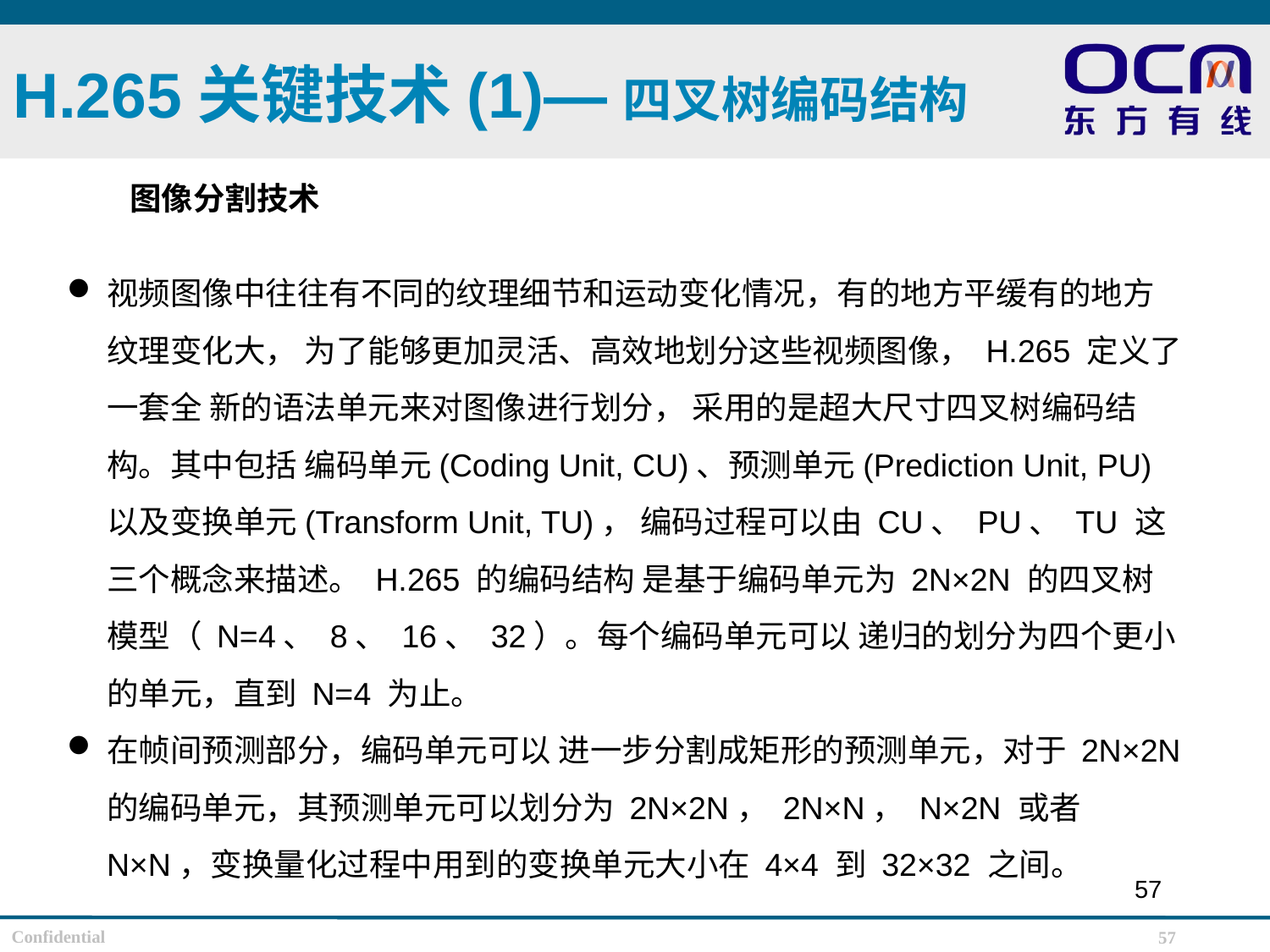

# H.265关键技术(1)—四叉树编码结构
图像分割技术
视频图像中往往有不同的纹理细节和运动变化情况，有的地方平缓有的地方 纹理变化大， 为了能够更加灵活、高效地划分这些视频图像， H.265 定义了一套全 新的语法单元来对图像进行划分， 采用的是超大尺寸四叉树编码结构。其中包括 编码单元(Coding Unit, CU)、预测单元(Prediction Unit, PU)以及变换单元(Transform Unit, TU)， 编码过程可以由 CU、 PU、 TU 这三个概念来描述。 H.265 的编码结构 是基于编码单元为 2N×2N 的四叉树模型（ N=4、 8、 16、 32）。每个编码单元可以 递归的划分为四个更小的单元，直到 N=4 为止。
在帧间预测部分，编码单元可以 进一步分割成矩形的预测单元，对于 2N×2N 的编码单元，其预测单元可以划分为 2N×2N， 2N×N， N×2N 或者 N×N，变换量化过程中用到的变换单元大小在 4×4 到 32×32 之间。
57